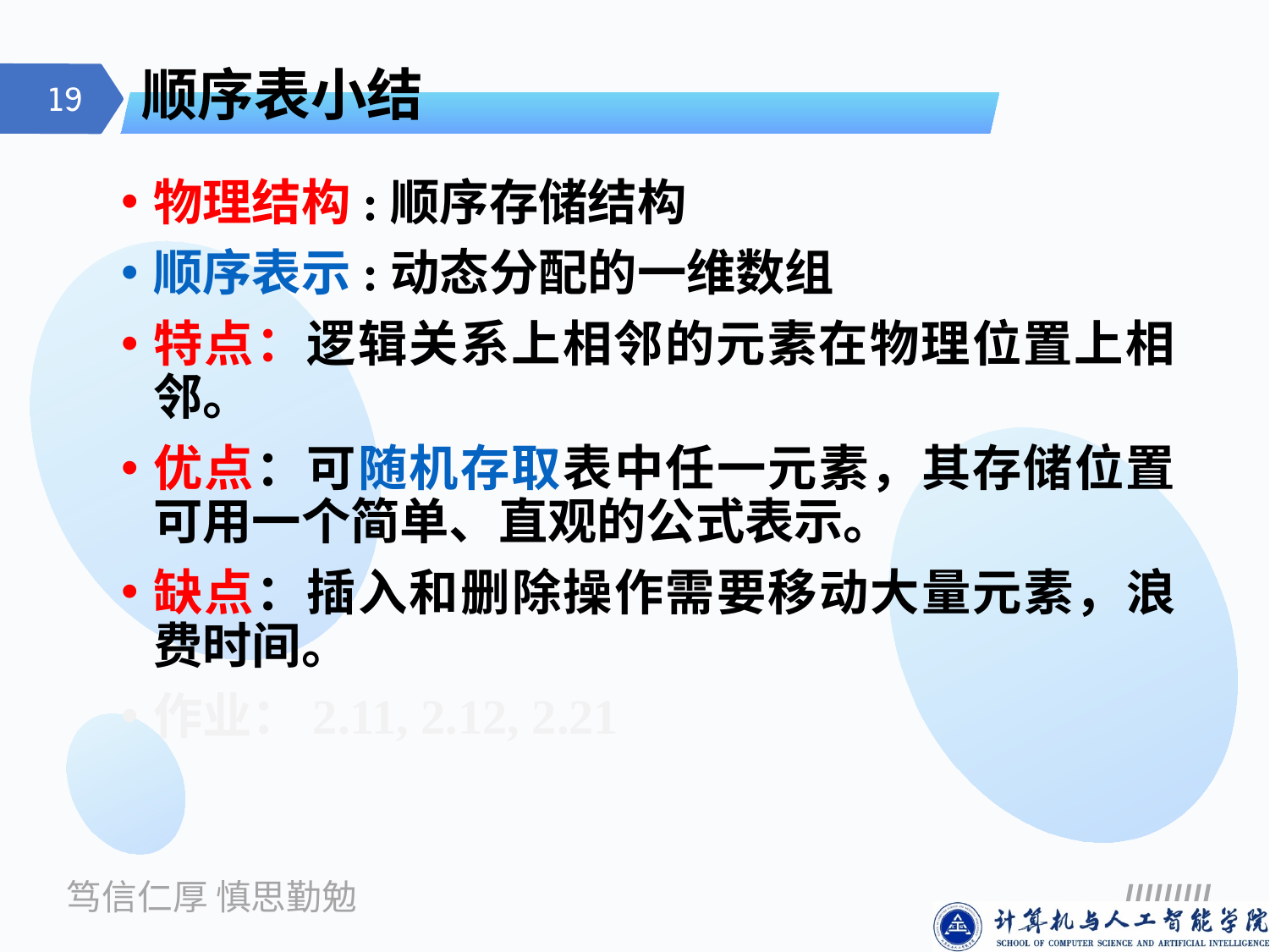

# 顺序表小结
物理结构:顺序存储结构
顺序表示:动态分配的一维数组
特点：逻辑关系上相邻的元素在物理位置上相邻。
优点：可随机存取表中任一元素，其存储位置可用一个简单、直观的公式表示。
缺点：插入和删除操作需要移动大量元素，浪费时间。
作业：2.11, 2.12, 2.21